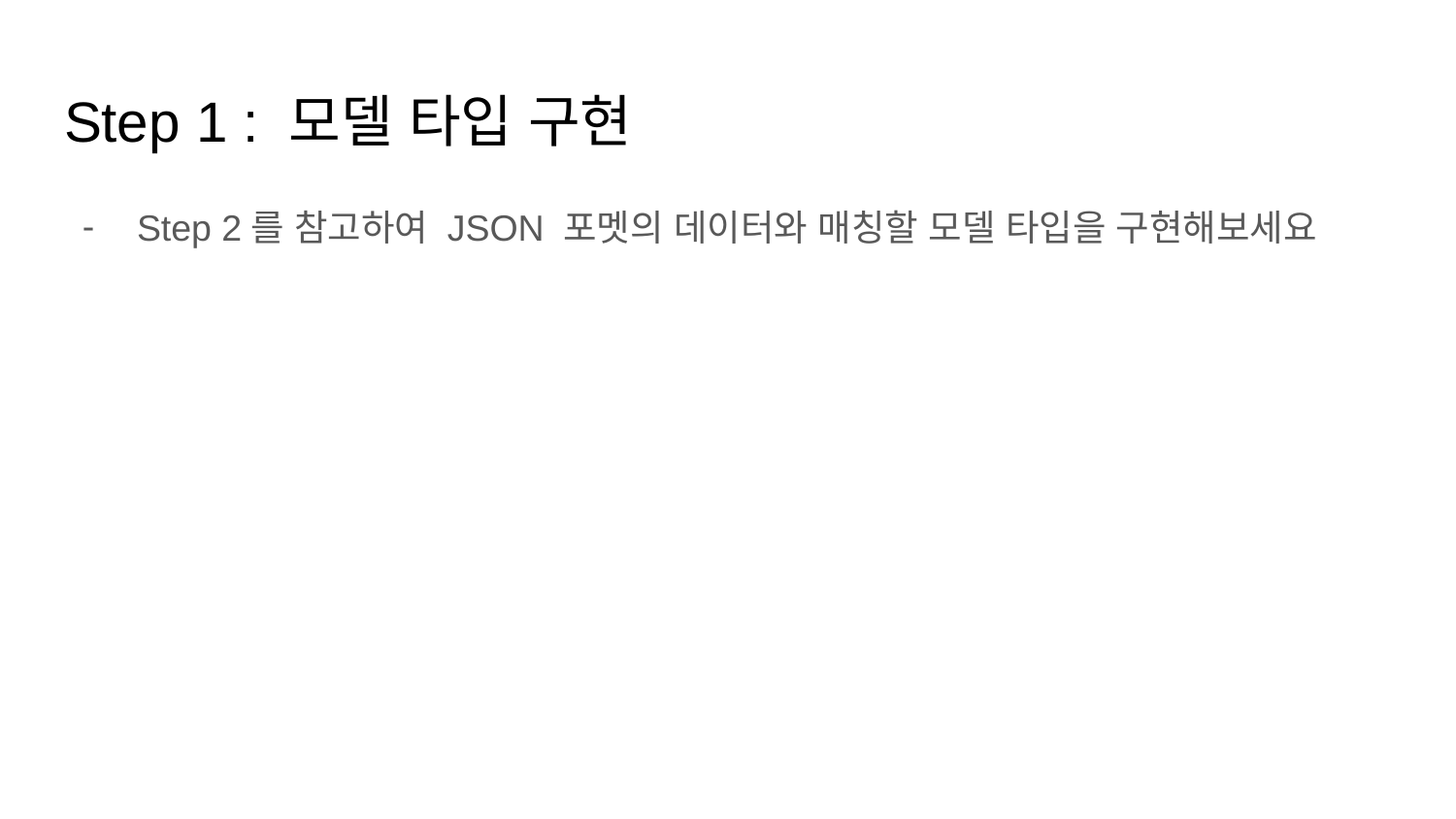

# Step 1 : 모델 타입 구현
Step 2를 참고하여 JSON 포멧의 데이터와 매칭할 모델 타입을 구현해보세요